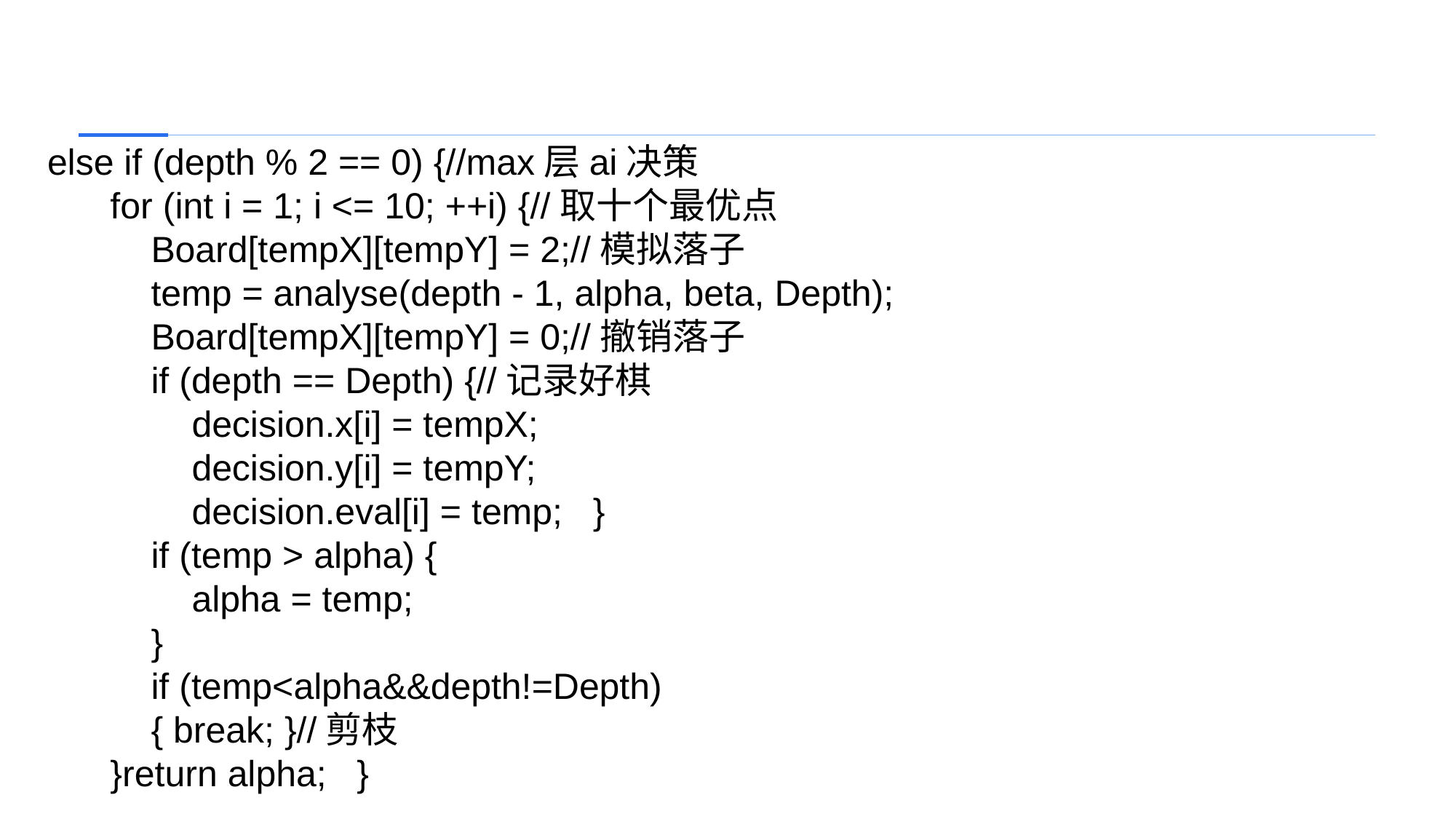

else if (depth % 2 == 0) {//max层ai决策
        for (int i = 1; i <= 10; ++i) {//取十个最优点
            Board[tempX][tempY] = 2;//模拟落子
            temp = analyse(depth - 1, alpha, beta, Depth);
            Board[tempX][tempY] = 0;//撤销落子
            if (depth == Depth) {//记录好棋
                decision.x[i] = tempX;
                decision.y[i] = tempY;
                decision.eval[i] = temp;   }
            if (temp > alpha) {
                alpha = temp;
            }
            if (temp<alpha&&depth!=Depth)
            { break; }//剪枝
        }return alpha;   }